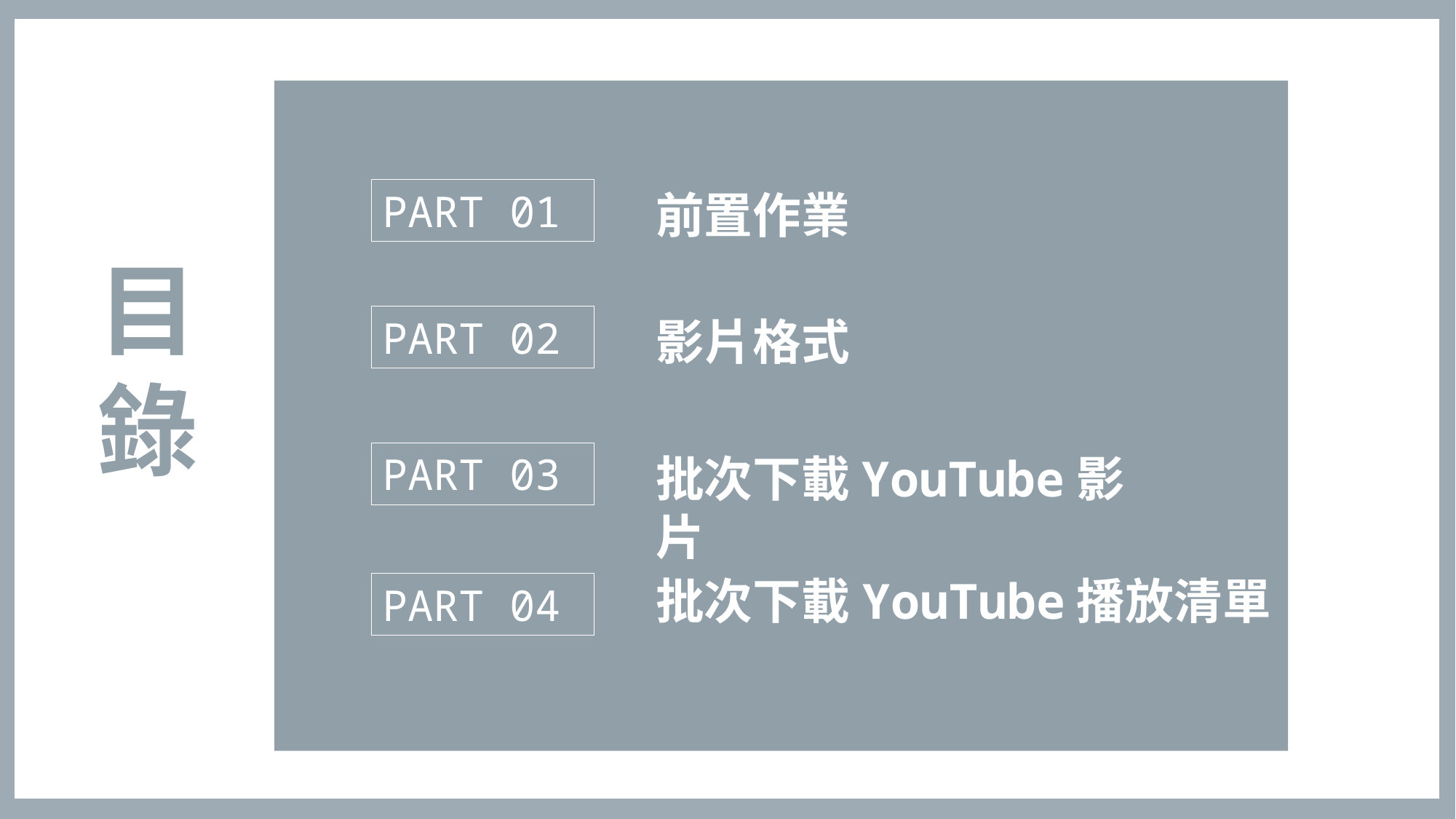

PART 01
前置作業
PART 02
影片格式
PART 03
批次下載YouTube影片

批次下載YouTube播放清單
PART 04
目錄